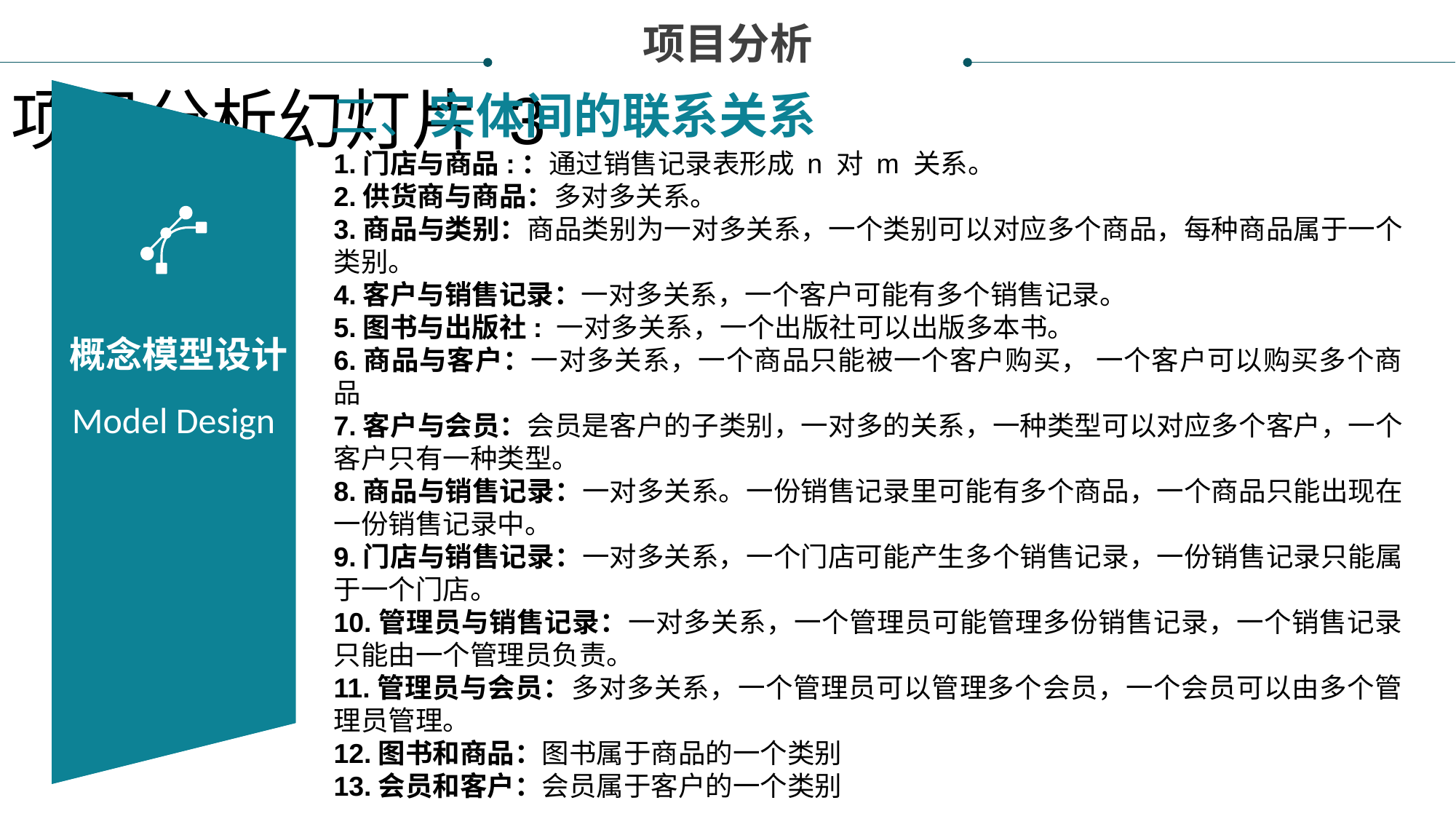

项目分析
项目分析幻灯片 3
二、实体间的联系关系

数据库设计
Title introduction

概念模型设计
Model Design

1.门店与商品:：通过销售记录表形成 n 对 m 关系。
2.供货商与商品：多对多关系。
3.商品与类别：商品类别为一对多关系，一个类别可以对应多个商品，每种商品属于一个类别。
4.客户与销售记录：一对多关系，一个客户可能有多个销售记录。
5.图书与出版社: 一对多关系，一个出版社可以出版多本书。
6.商品与客户：一对多关系，一个商品只能被一个客户购买， 一个客户可以购买多个商品
7.客户与会员：会员是客户的子类别，一对多的关系，一种类型可以对应多个客户，一个客户只有一种类型。
8.商品与销售记录：一对多关系。一份销售记录里可能有多个商品，一个商品只能出现在一份销售记录中。
9.门店与销售记录：一对多关系，一个门店可能产生多个销售记录，一份销售记录只能属于一个门店。
10.管理员与销售记录：一对多关系，一个管理员可能管理多份销售记录，一个销售记录只能由一个管理员负责。
11.管理员与会员：多对多关系，一个管理员可以管理多个会员，一个会员可以由多个管理员管理。
12.图书和商品：图书属于商品的一个类别
13.会员和客户：会员属于客户的一个类别